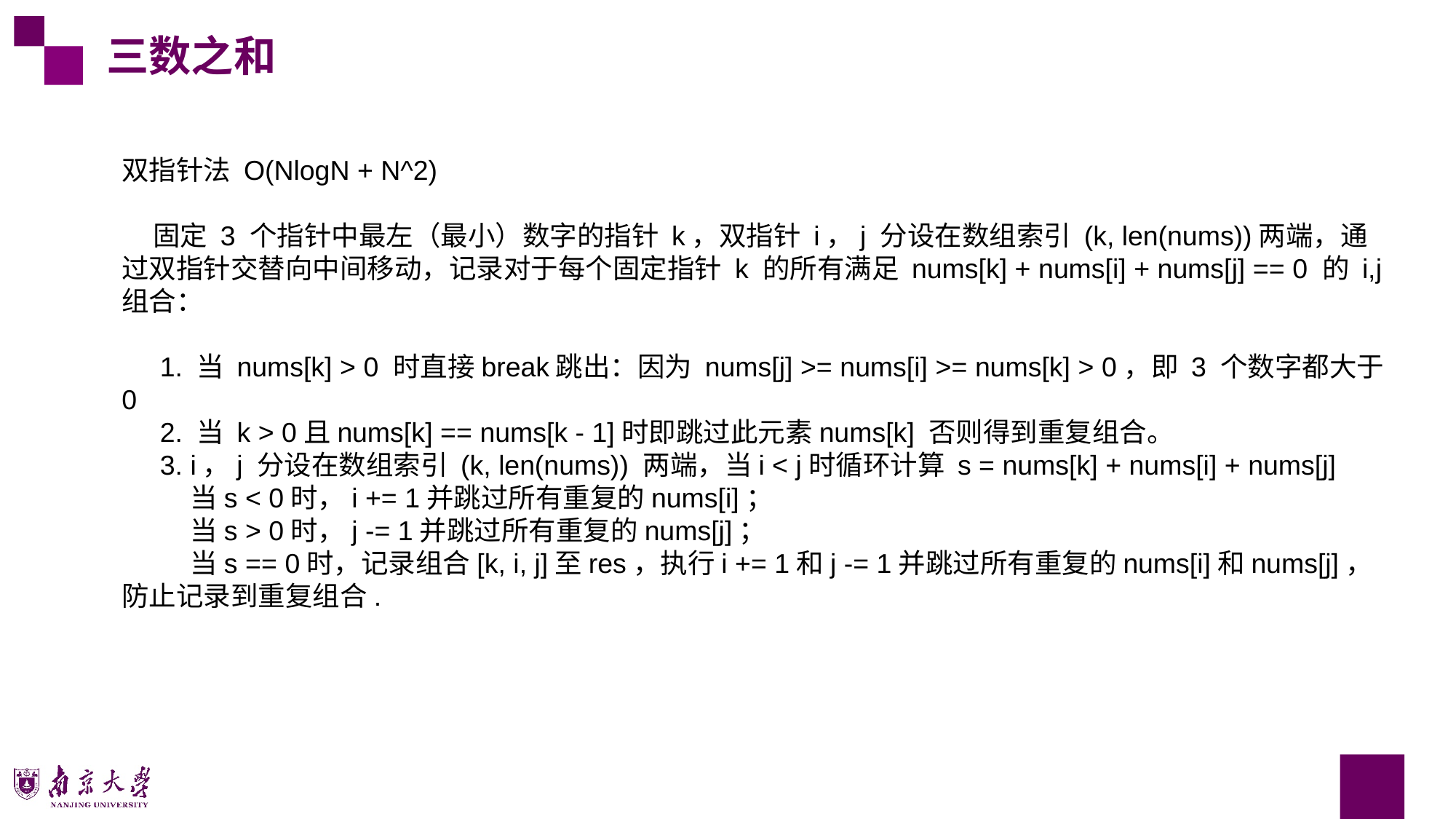

三数之和
双指针法 O(NlogN + N^2)

    固定 3 个指针中最左（最小）数字的指针 k，双指针 i，j 分设在数组索引 (k, len(nums))两端，通过双指针交替向中间移动，记录对于每个固定指针 k 的所有满足 nums[k] + nums[i] + nums[j] == 0 的 i,j 组合：

     1. 当 nums[k] > 0 时直接break跳出：因为 nums[j] >= nums[i] >= nums[k] > 0，即 3 个数字都大于 0
     2. 当 k > 0且nums[k] == nums[k - 1]时即跳过此元素nums[k] 否则得到重复组合。
     3. i，j 分设在数组索引 (k, len(nums)) 两端，当i < j时循环计算 s = nums[k] + nums[i] + nums[j]
          当s < 0时，i += 1并跳过所有重复的nums[i]；
          当s > 0时，j -= 1并跳过所有重复的nums[j]；
          当s == 0时，记录组合[k, i, j]至res，执行i += 1和j -= 1并跳过所有重复的nums[i]和nums[j]，防止记录到重复组合.

38